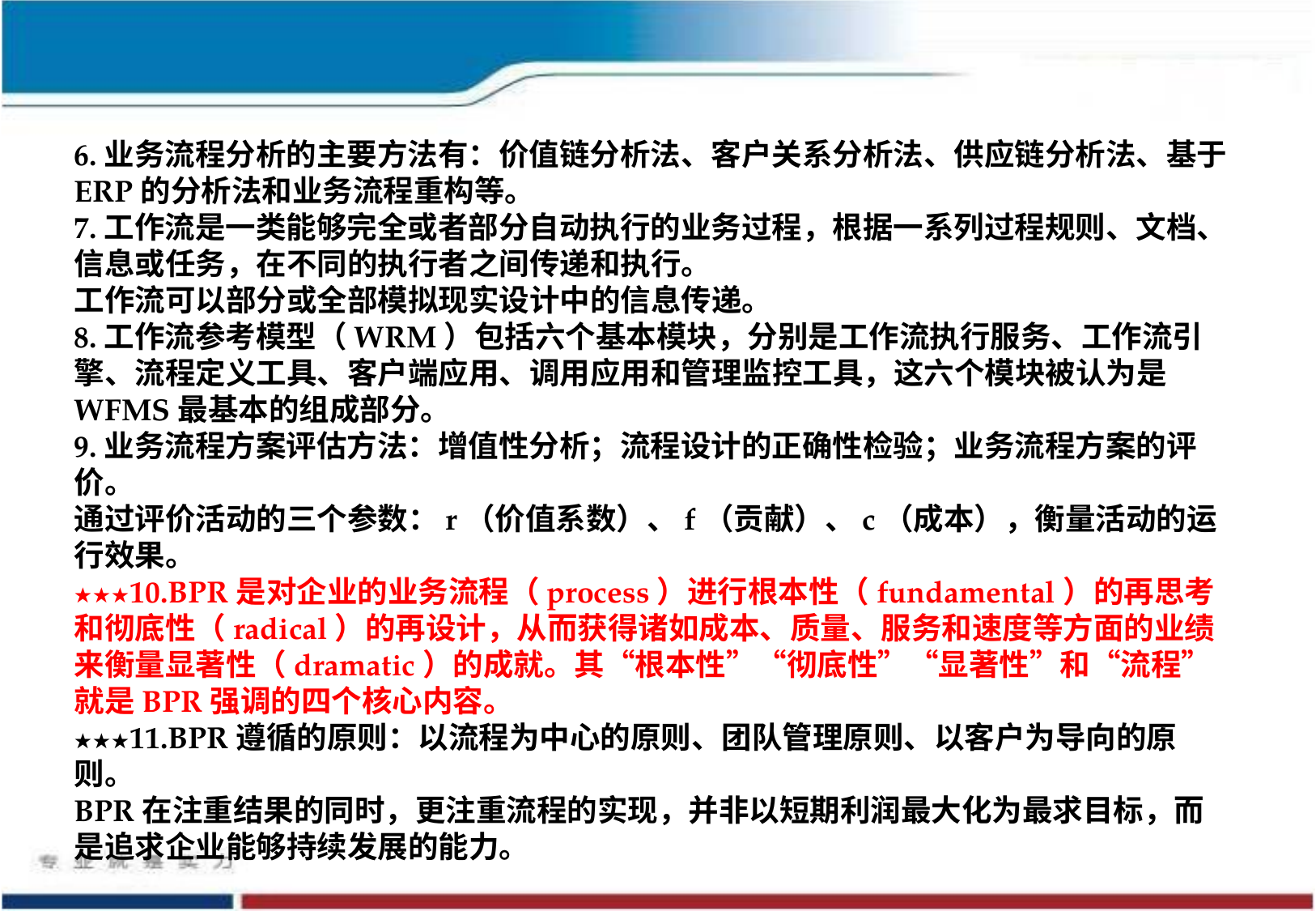

6.业务流程分析的主要方法有：价值链分析法、客户关系分析法、供应链分析法、基于ERP的分析法和业务流程重构等。
7.工作流是一类能够完全或者部分自动执行的业务过程，根据一系列过程规则、文档、信息或任务，在不同的执行者之间传递和执行。
工作流可以部分或全部模拟现实设计中的信息传递。
8.工作流参考模型（WRM）包括六个基本模块，分别是工作流执行服务、工作流引擎、流程定义工具、客户端应用、调用应用和管理监控工具，这六个模块被认为是WFMS最基本的组成部分。
9.业务流程方案评估方法：增值性分析；流程设计的正确性检验；业务流程方案的评价。
通过评价活动的三个参数：r（价值系数）、f（贡献）、c（成本），衡量活动的运行效果。
★★★10.BPR是对企业的业务流程（process）进行根本性（fundamental）的再思考和彻底性（radical）的再设计，从而获得诸如成本、质量、服务和速度等方面的业绩来衡量显著性（dramatic）的成就。其“根本性”“彻底性”“显著性”和“流程”就是BPR强调的四个核心内容。
★★★11.BPR遵循的原则：以流程为中心的原则、团队管理原则、以客户为导向的原则。
BPR在注重结果的同时，更注重流程的实现，并非以短期利润最大化为最求目标，而是追求企业能够持续发展的能力。